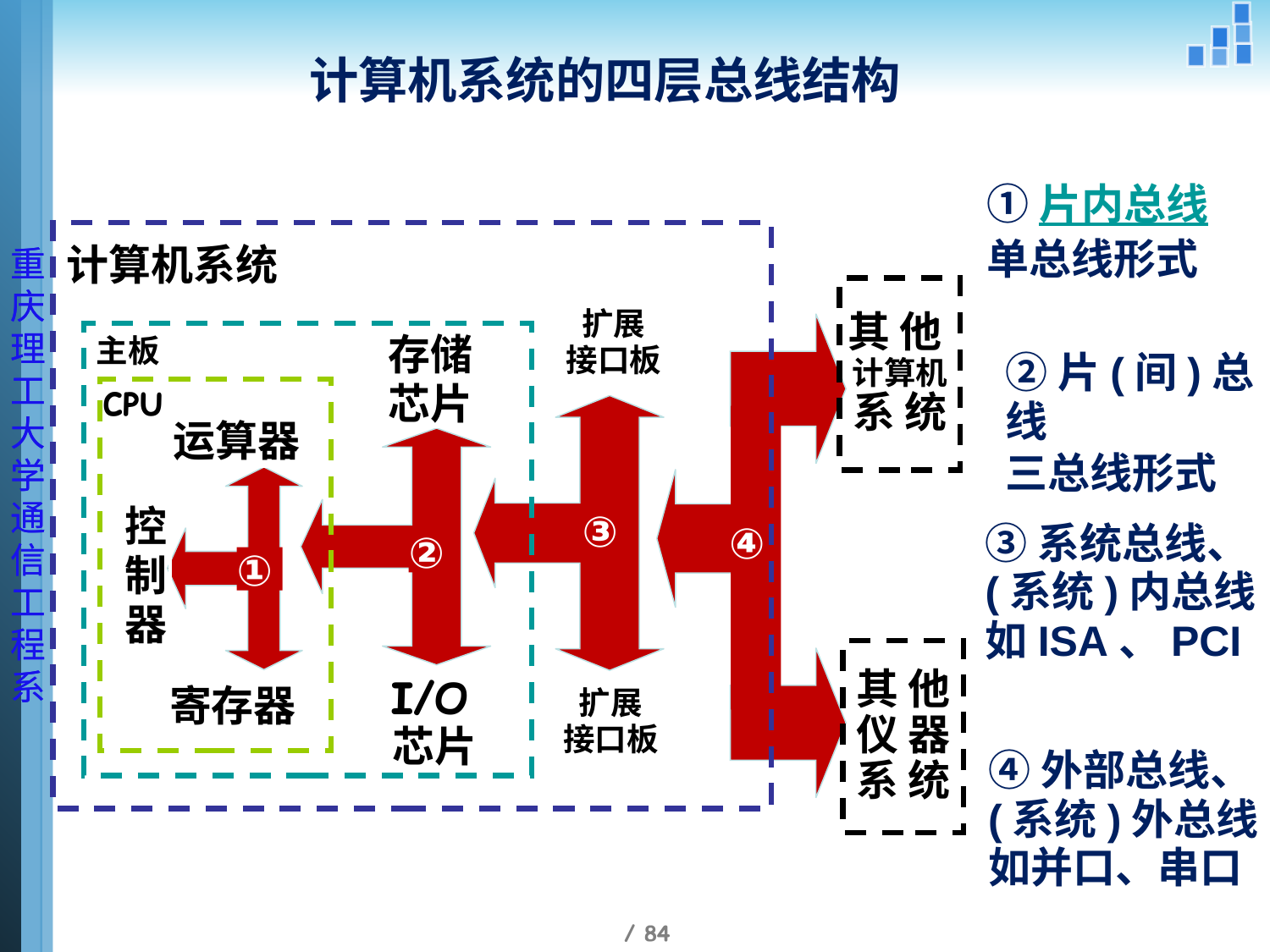

# 计算机系统的四层总线结构
①片内总线
单总线形式

计算机系统
其 他
计算机
系 统
其 他
仪 器
系 统
扩展
接口板
扩展
接口板

④

主板
存储芯片
I/O芯片
②片(间)总线
三总线形式

CPU

③
运算器
控制器
寄存器

②

①
③系统总线、
(系统)内总线
如ISA、PCI
④外部总线、
(系统)外总线
如并口、串口
15
/ 84